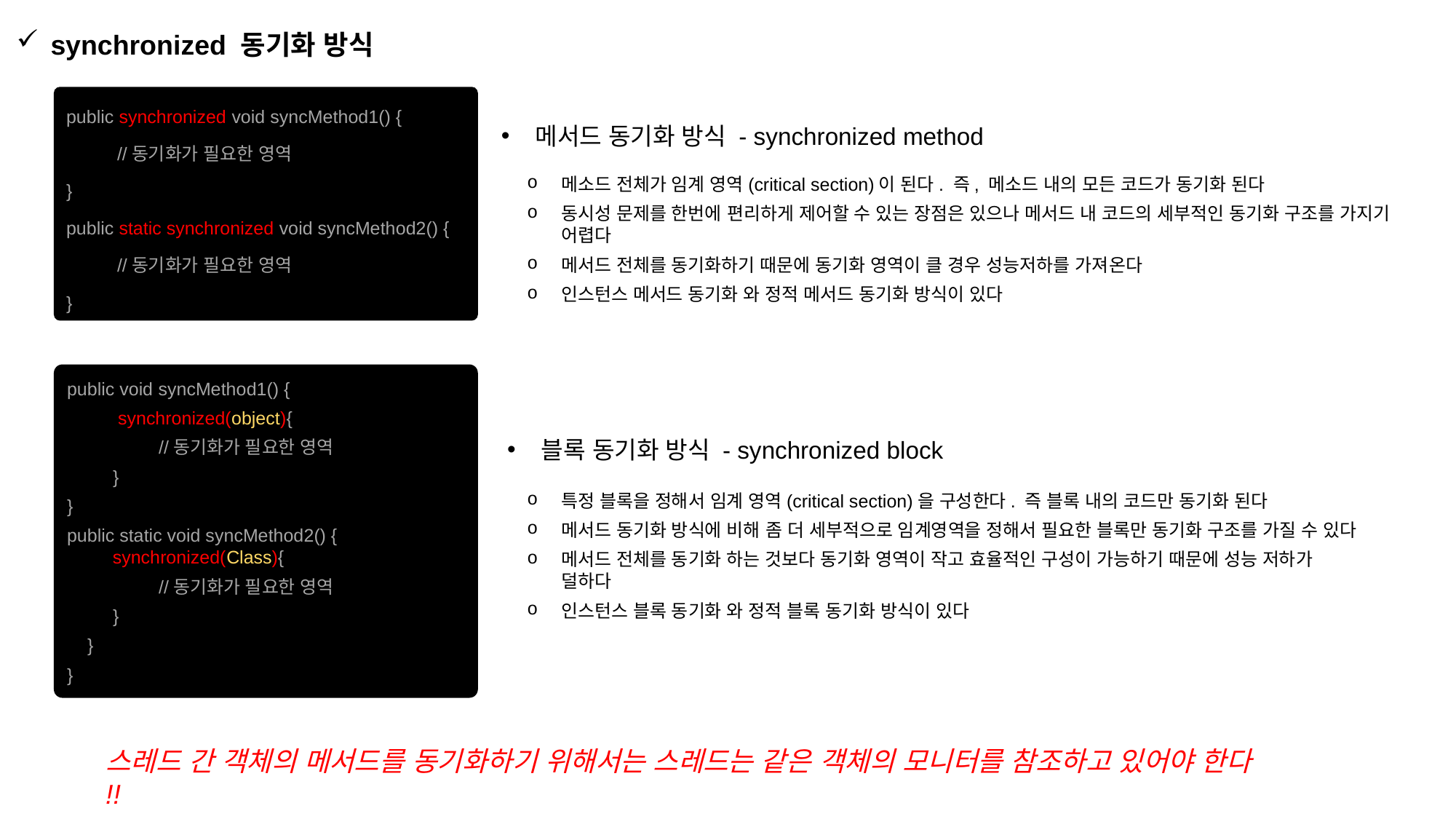

synchronized 동기화 방식
public synchronized void syncMethod1() {
          //동기화가 필요한 영역
}
public static synchronized void syncMethod2() {
          //동기화가 필요한 영역
}
메서드 동기화 방식 - synchronized method
메소드 전체가 임계 영역(critical section)이 된다. 즉, 메소드 내의 모든 코드가 동기화 된다
동시성 문제를 한번에 편리하게 제어할 수 있는 장점은 있으나 메서드 내 코드의 세부적인 동기화 구조를 가지기 어렵다
메서드 전체를 동기화하기 때문에 동기화 영역이 클 경우 성능저하를 가져온다
인스턴스 메서드 동기화 와 정적 메서드 동기화 방식이 있다
public void syncMethod1() {
          synchronized(object){
                  //동기화가 필요한 영역
         }
}
public static void syncMethod2() {
         synchronized(Class){
                  //동기화가 필요한 영역
         }
    }
}
블록 동기화 방식 - synchronized block
특정 블록을 정해서 임계 영역(critical section)을 구성한다. 즉 블록 내의 코드만 동기화 된다
메서드 동기화 방식에 비해 좀 더 세부적으로 임계영역을 정해서 필요한 블록만 동기화 구조를 가질 수 있다
메서드 전체를 동기화 하는 것보다 동기화 영역이 작고 효율적인 구성이 가능하기 때문에 성능 저하가 덜하다
인스턴스 블록 동기화 와 정적 블록 동기화 방식이 있다
스레드 간 객체의 메서드를 동기화하기 위해서는 스레드는 같은 객체의 모니터를 참조하고 있어야 한다 !!